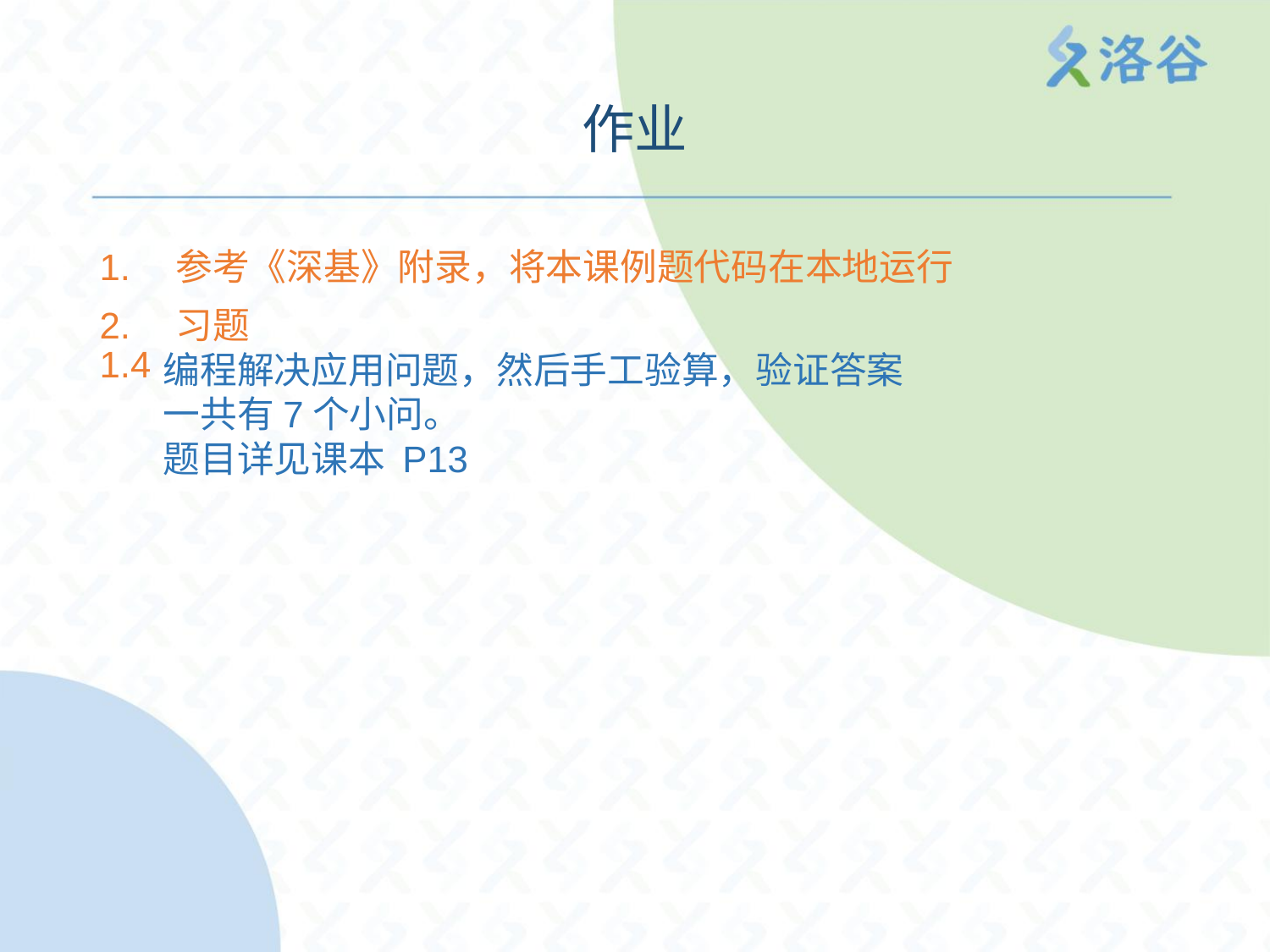

作业
1. 参考《深基》附录，将本课例题代码在本地运行
2. 习题 1.4
编程解决应用问题，然后手工验算，验证答案
一共有7个小问。
题目详见课本 P13